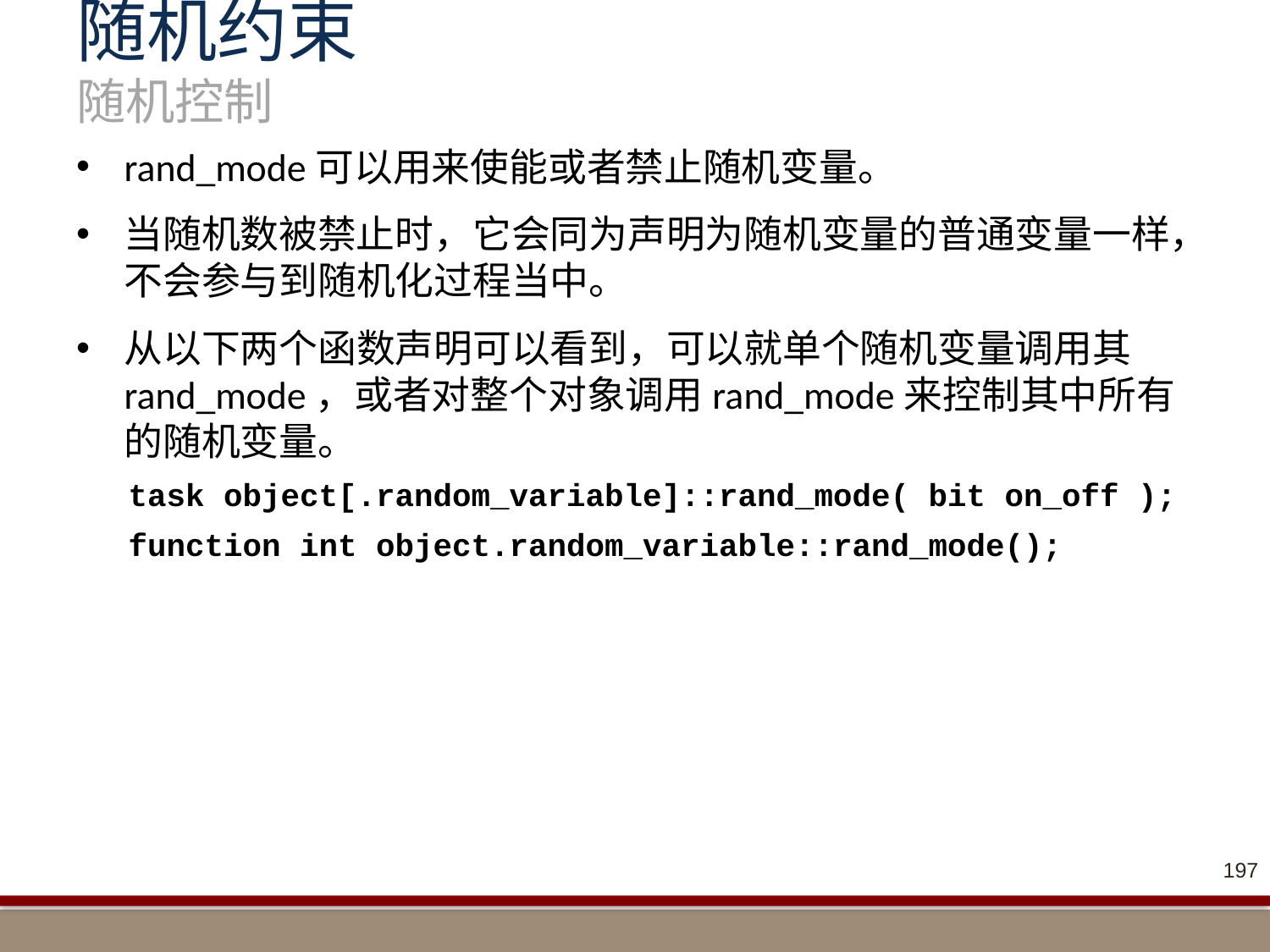

# 随机约束 随机控制
rand_mode可以用来使能或者禁止随机变量。
当随机数被禁止时，它会同为声明为随机变量的普通变量一样，不会参与到随机化过程当中。
从以下两个函数声明可以看到，可以就单个随机变量调用其rand_mode，或者对整个对象调用rand_mode来控制其中所有的随机变量。
task object[.random_variable]::rand_mode( bit on_off );
function int object.random_variable::rand_mode();
197